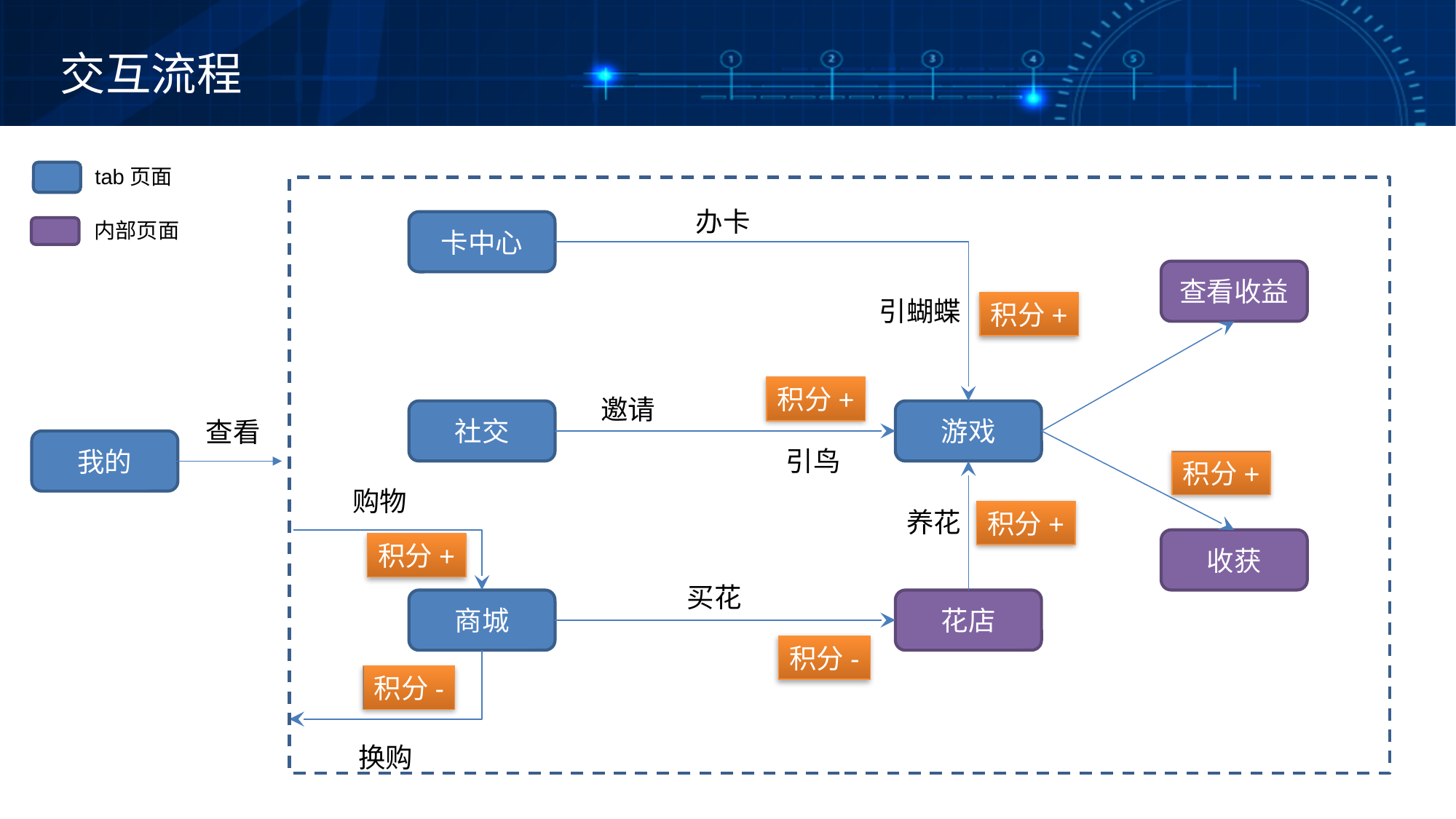

交互流程
tab页面

办卡
卡中心
查看收益
引蝴蝶
积分+
积分+
邀请
社交
游戏
查看
我的
引鸟
积分+
购物
养花
积分+
收获
积分+
买花
商城
花店
积分-
积分-
换购
内部页面